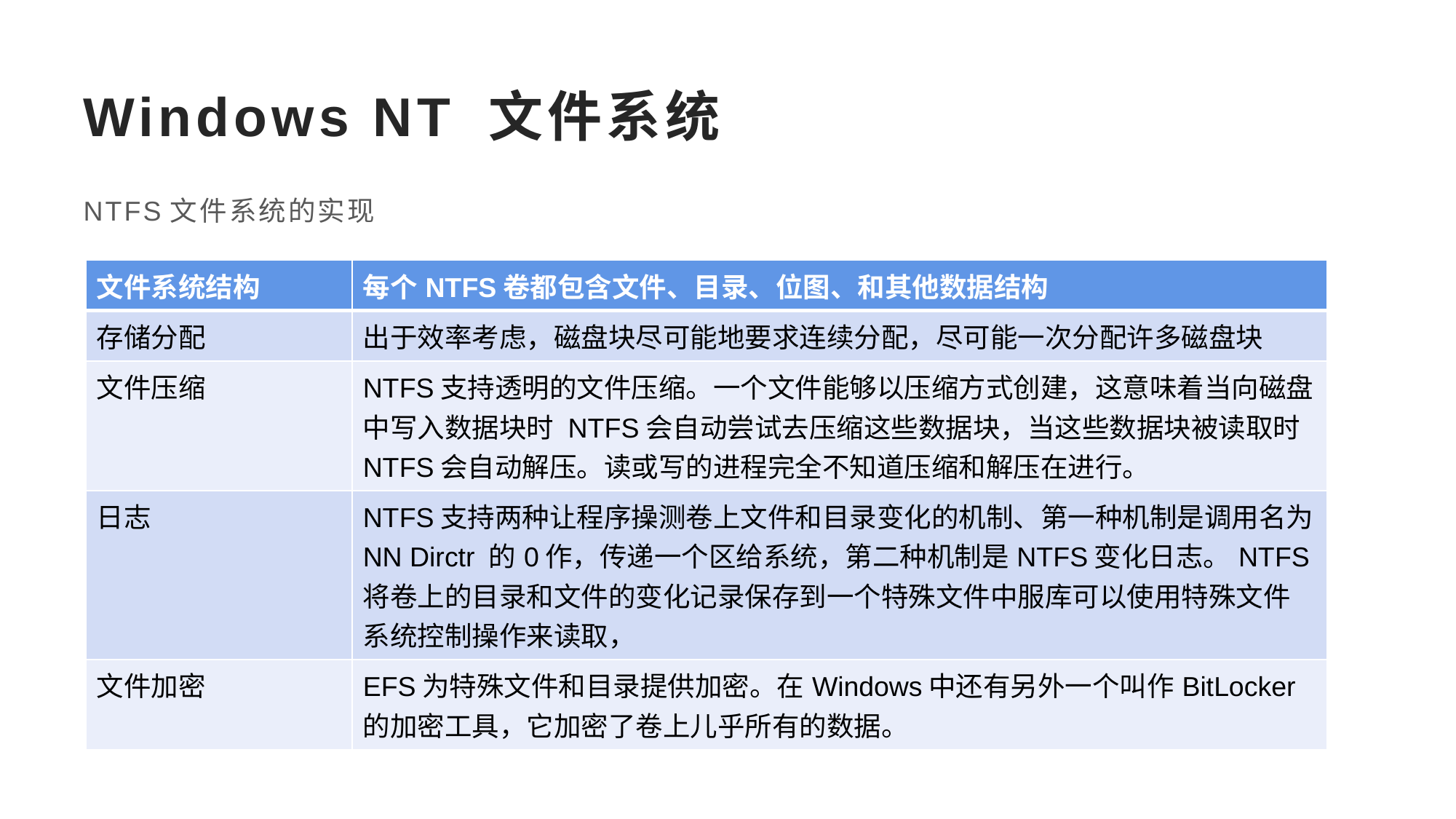

# Windows NT 文件系统
NTFS文件系统的实现

| 文件系统结构 | 每个NTFS卷都包含文件、目录、位图、和其他数据结构 |
| --- | --- |
| 存储分配 | 出于效率考虑，磁盘块尽可能地要求连续分配，尽可能一次分配许多磁盘块 |
| 文件压缩 | NTFS支持透明的文件压缩。一个文件能够以压缩方式创建，这意味着当向磁盘中写入数据块时 NTFS会自动尝试去压缩这些数据块，当这些数据块被读取时NTFS会自动解压。读或写的进程完全不知道压缩和解压在进行。 |
| 日志 | NTFS支持两种让程序操测卷上文件和目录变化的机制、第一种机制是调用名为NN Dirctr 的0作，传递一个区给系统，第二种机制是NTFS变化日志。NTFS将卷上的目录和文件的变化记录保存到一个特殊文件中服库可以使用特殊文件系统控制操作来读取， |
| 文件加密 | EFS为特殊文件和目录提供加密。在Windows中还有另外一个叫作BitLocker的加密工具，它加密了卷上儿乎所有的数据。 |